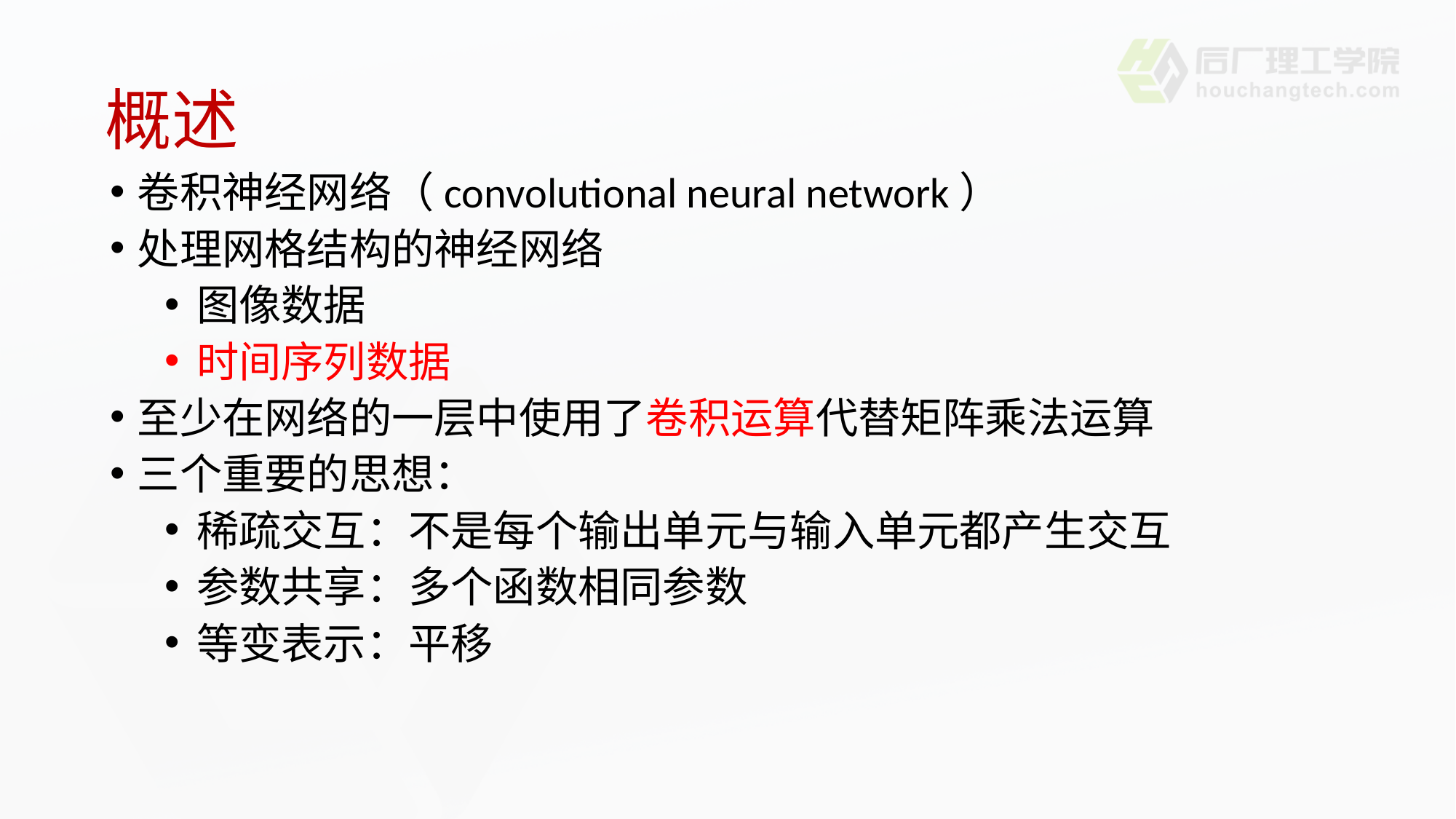

# 概述
卷积神经网络（convolutional neural network）
处理网格结构的神经网络
图像数据
时间序列数据
至少在网络的一层中使用了卷积运算代替矩阵乘法运算
三个重要的思想：
稀疏交互：不是每个输出单元与输入单元都产生交互
参数共享：多个函数相同参数
等变表示：平移